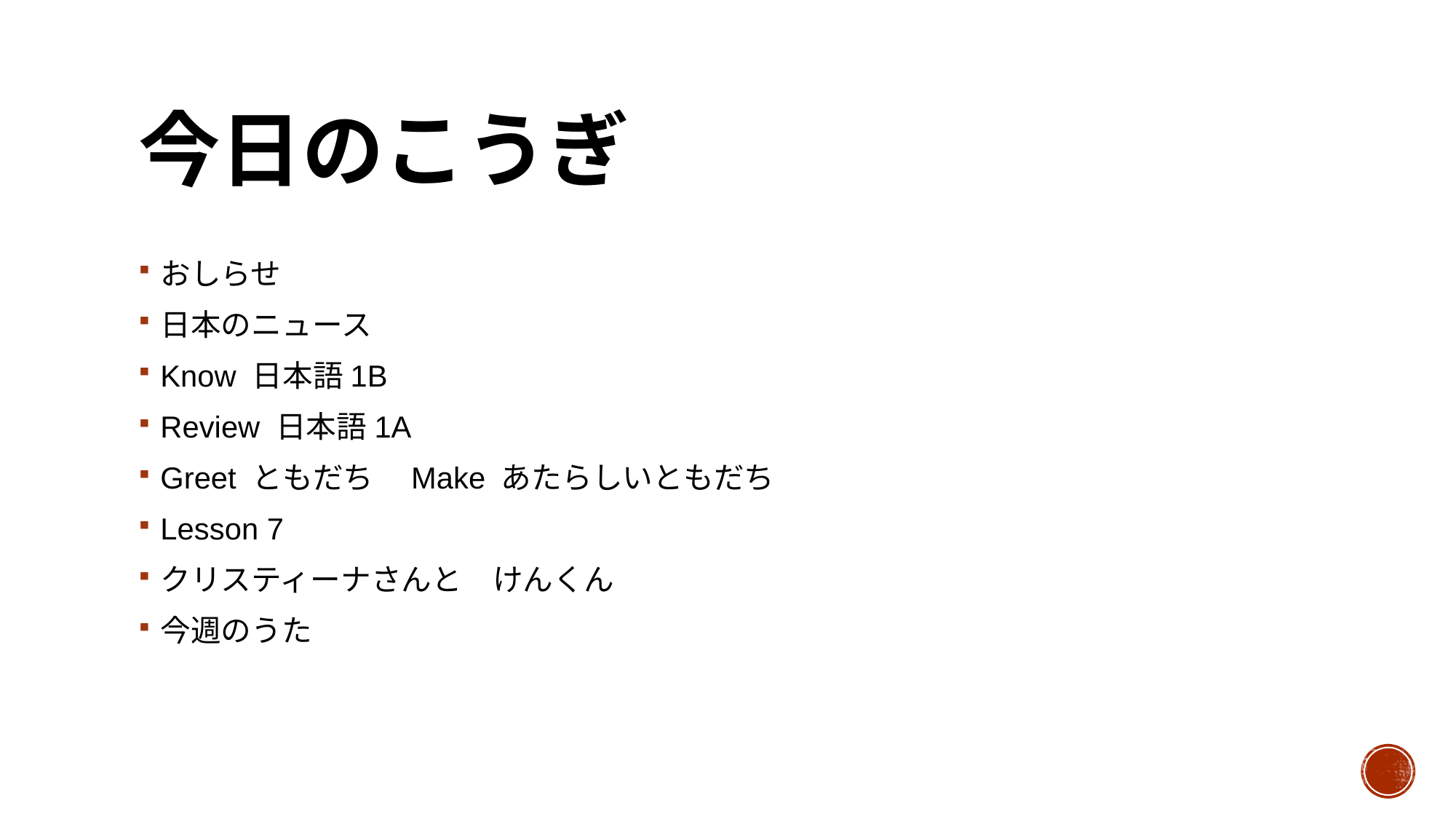

# 今日のこうぎ
おしらせ
日本のニュース
Know 日本語1B
Review 日本語1A
Greet ともだち　Make あたらしいともだち
Lesson 7
クリスティーナさんと　けんくん
今週のうた